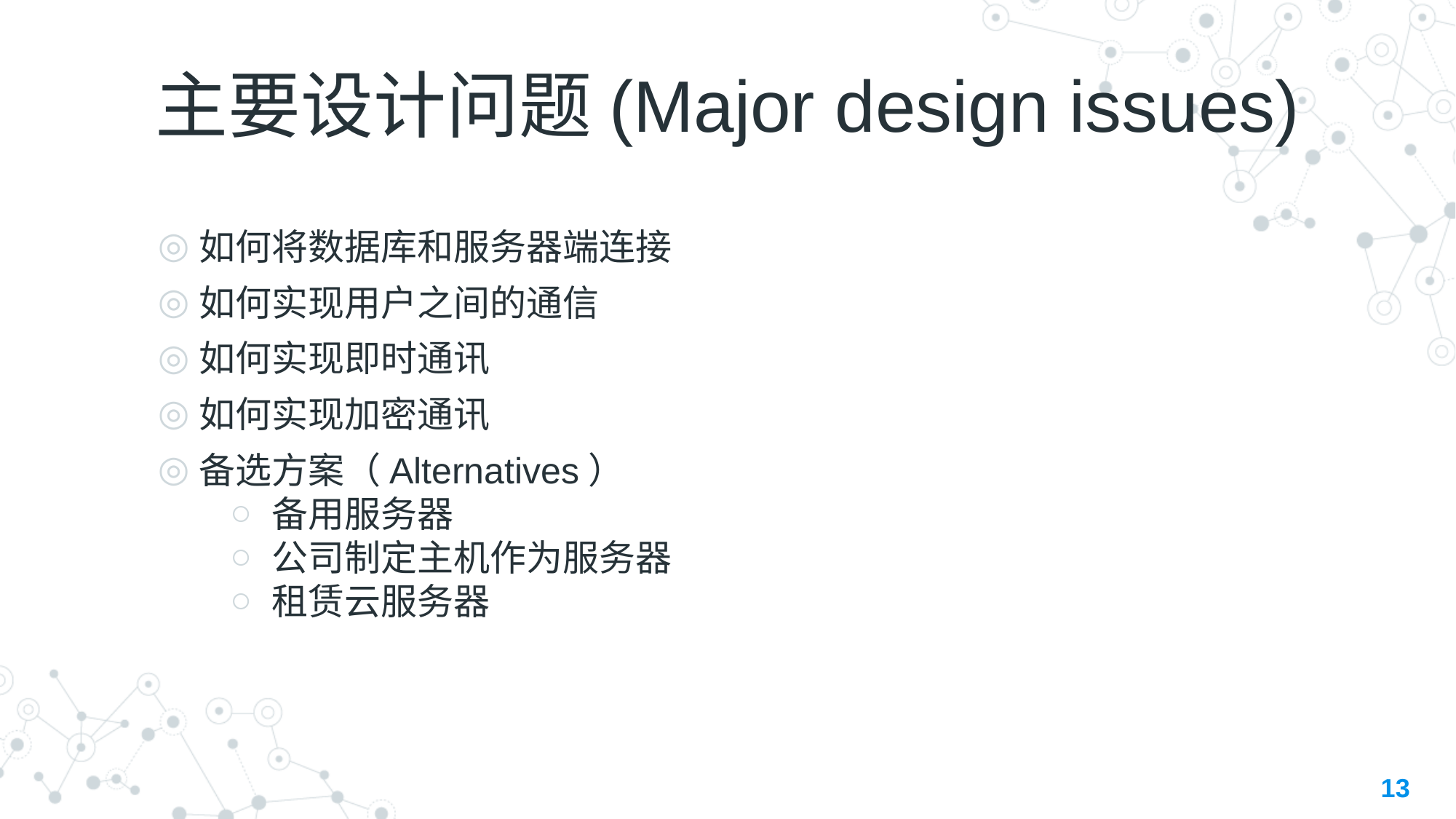

# 主要设计问题(Major design issues)

如何将数据库和服务器端连接
如何实现用户之间的通信
如何实现即时通讯
如何实现加密通讯
备选方案（Alternatives）
备用服务器
公司制定主机作为服务器
租赁云服务器
13